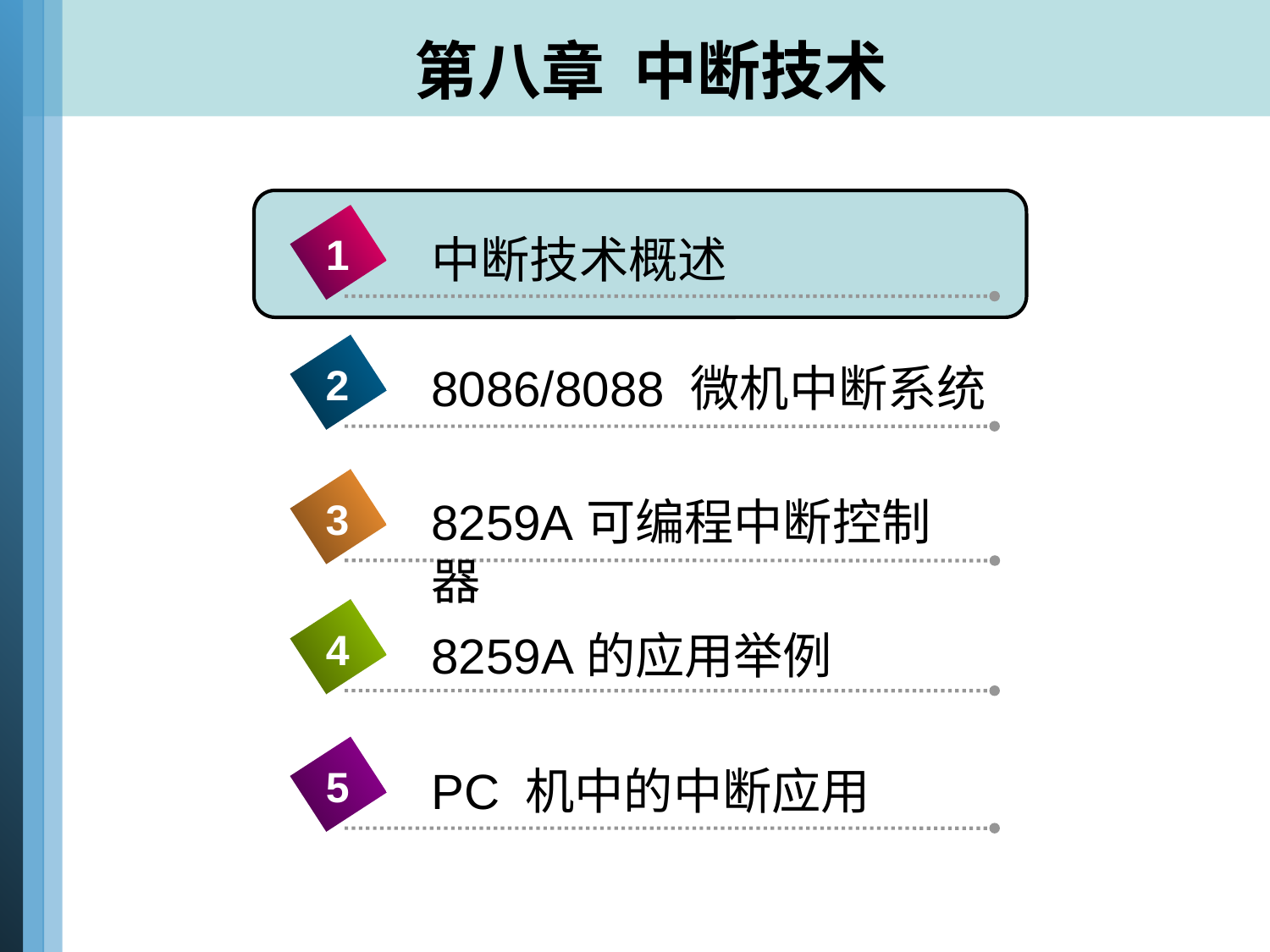

# 第八章  中断技术

1
中断技术概述

8086/8088 微机中断系统
2

8259A可编程中断控制器
3

4
8259A的应用举例

5
PC 机中的中断应用

66